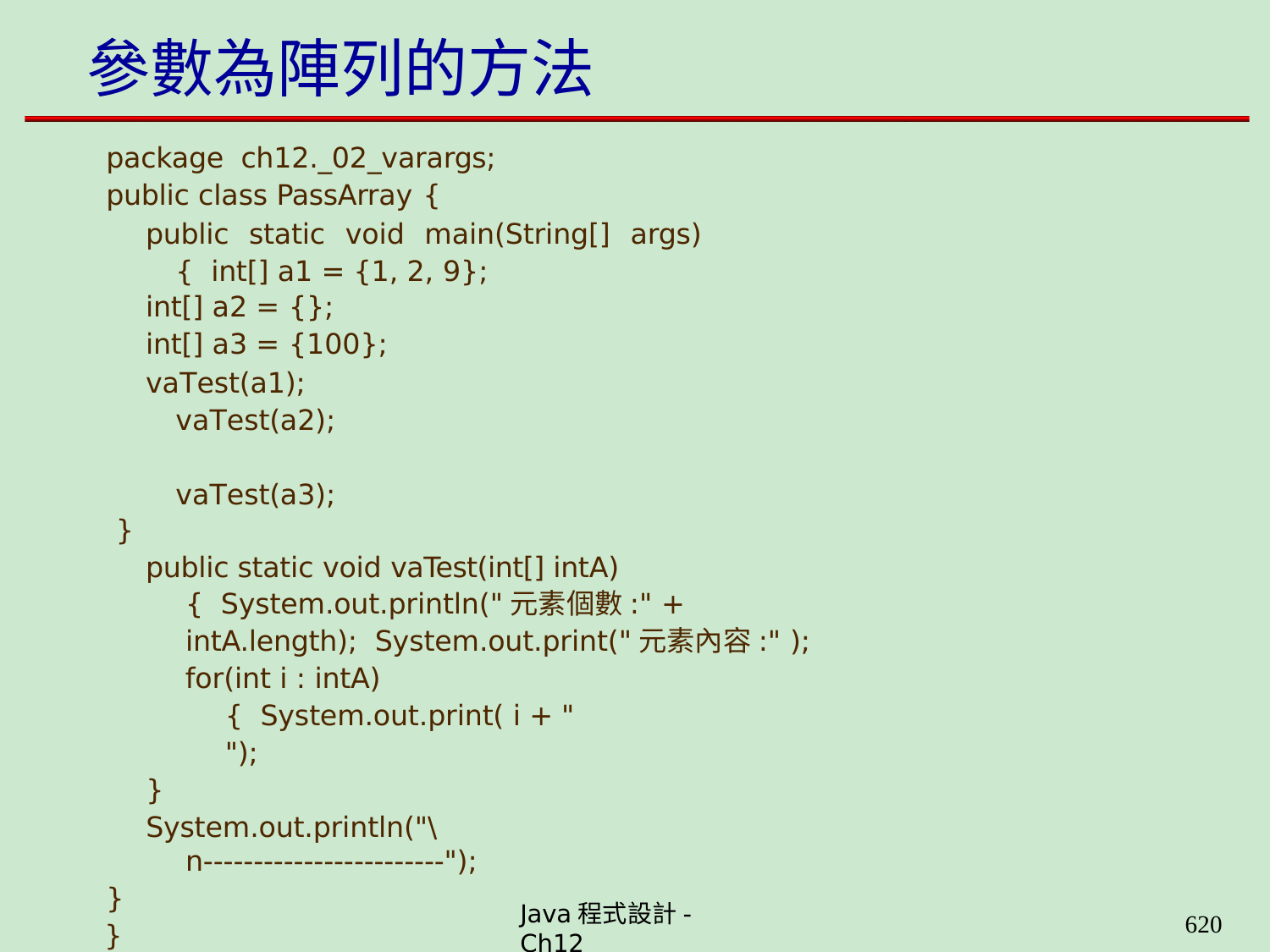

# 參數為陣列的方法
package ch12._02_varargs;  public class PassArray {
public static void main(String[] args) {  int[] a1 = {1, 2, 9};
int[] a2 = {};
int[] a3 = {100};
vaTest(a1);  vaTest(a2);  vaTest(a3);
}
public static void vaTest(int[] intA) {  System.out.println("元素個數:" + intA.length);  System.out.print("元素內容:" );
for(int i : intA) {  System.out.print( i + " ");
}
System.out.println("\n------------------------");
}
}
Java程式設計-Ch12
620